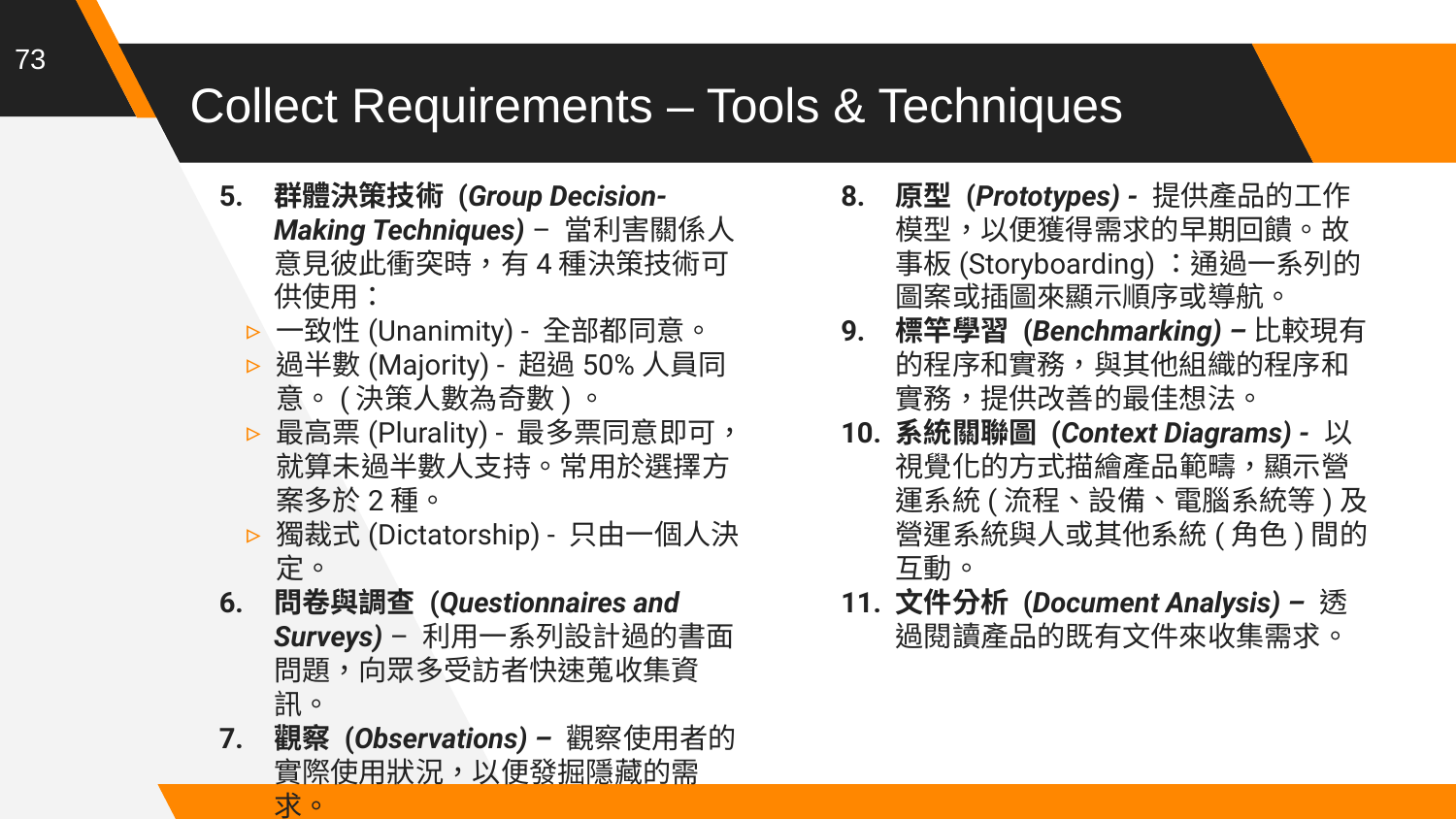

73
# Collect Requirements – Tools & Techniques
群體決策技術 (Group Decision-Making Techniques) – 當利害關係人意見彼此衝突時，有4種決策技術可供使用：
一致性(Unanimity) - 全部都同意。
過半數(Majority) - 超過50%人員同意。(決策人數為奇數)。
最高票(Plurality) - 最多票同意即可，就算未過半數人支持。常用於選擇方案多於2種。
獨裁式(Dictatorship) - 只由一個人決定。
問卷與調查 (Questionnaires and Surveys) – 利用一系列設計過的書面問題，向眾多受訪者快速蒐收集資訊。
觀察 (Observations) – 觀察使用者的實際使用狀況，以便發掘隱藏的需求。

原型 (Prototypes) - 提供產品的工作模型，以便獲得需求的早期回饋。故事板(Storyboarding)：通過一系列的圖案或插圖來顯示順序或導航。
標竿學習 (Benchmarking) –比較現有的程序和實務，與其他組織的程序和實務，提供改善的最佳想法。
系統關聯圖 (Context Diagrams) - 以視覺化的方式描繪產品範疇，顯示營運系統(流程、設備、電腦系統等)及營運系統與人或其他系統(角色)間的互動。
文件分析 (Document Analysis) – 透過閱讀產品的既有文件來收集需求。